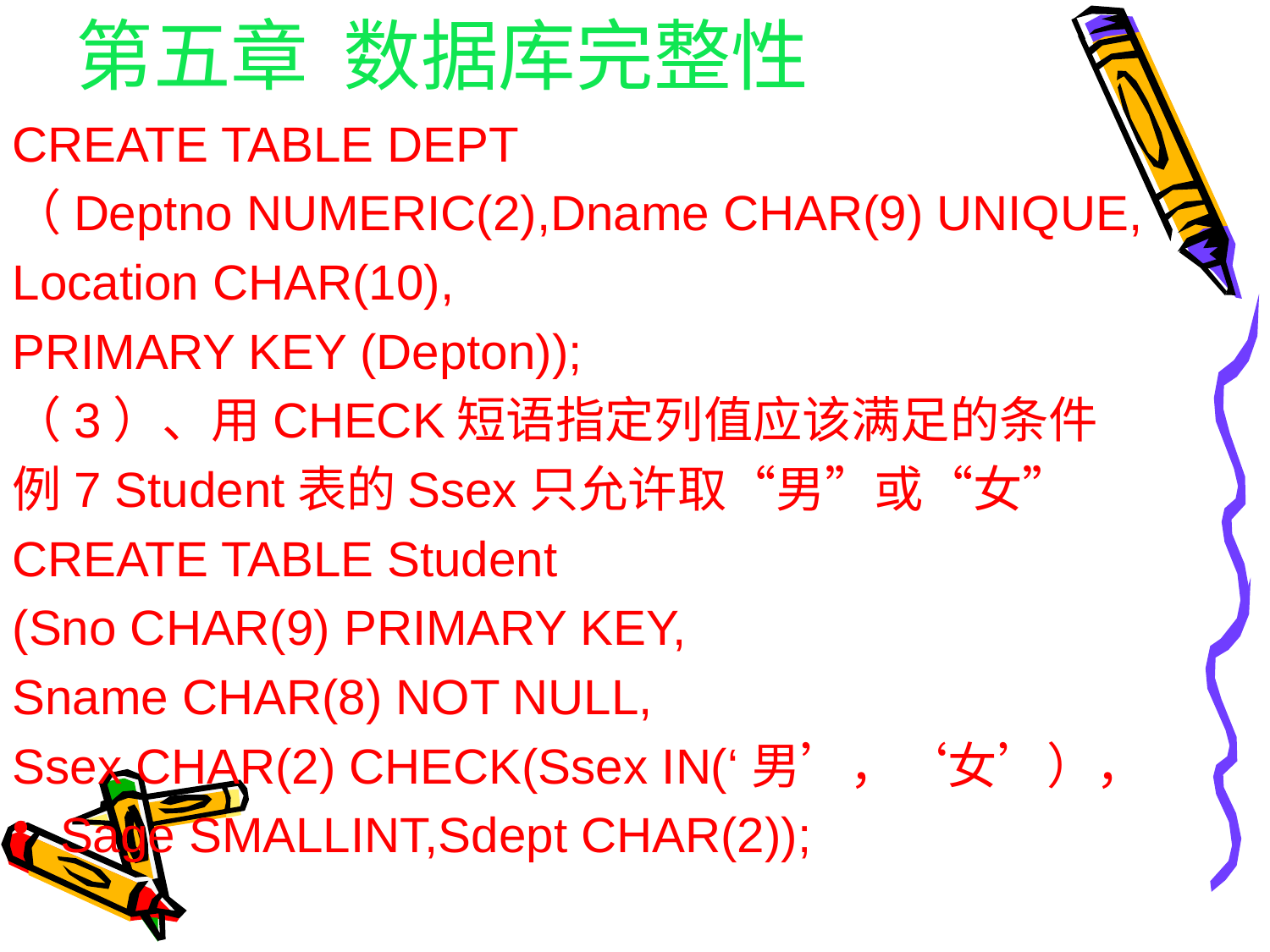

# 第五章  数据库完整性
CREATE TABLE DEPT
（Deptno NUMERIC(2),Dname CHAR(9) UNIQUE,
Location CHAR(10),
PRIMARY KEY (Depton));
（3）、用CHECK短语指定列值应该满足的条件
例7 Student表的Ssex只允许取“男”或“女”
CREATE TABLE Student
(Sno CHAR(9) PRIMARY KEY,
Sname CHAR(8) NOT NULL,
Ssex CHAR(2) CHECK(Ssex IN(‘男’，‘女’），
Sage SMALLINT,Sdept CHAR(2));